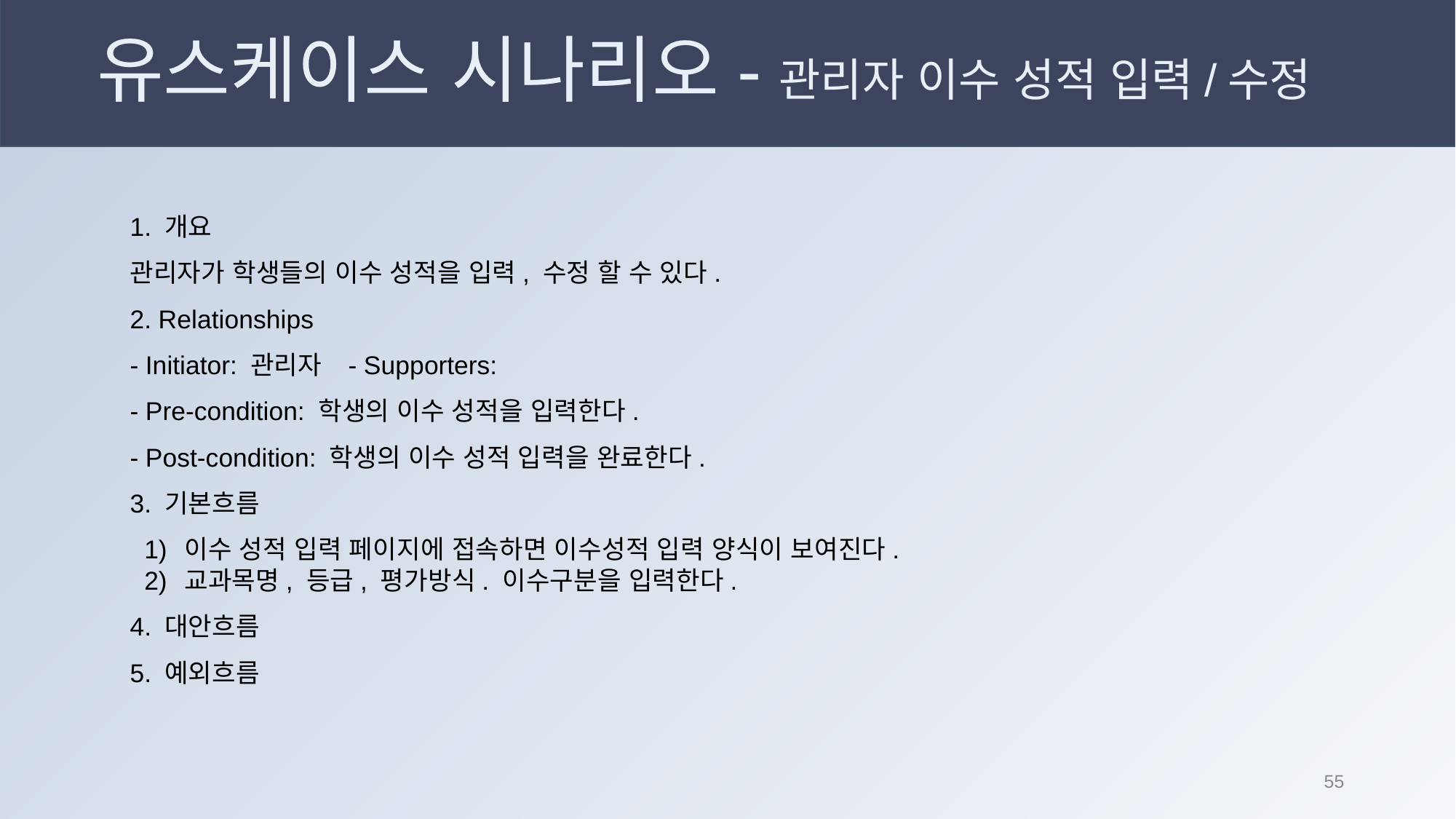

# 유스케이스 시나리오-관리자 이수 성적 입력/수정

1. 개요
관리자가 학생들의 이수 성적을 입력, 수정 할 수 있다.
2. Relationships
- Initiator: 관리자	- Supporters:
- Pre-condition: 학생의 이수 성적을 입력한다.
- Post-condition: 학생의 이수 성적 입력을 완료한다.
3. 기본흐름
이수 성적 입력 페이지에 접속하면 이수성적 입력 양식이 보여진다.
교과목명, 등급, 평가방식. 이수구분을 입력한다.
4. 대안흐름
5. 예외흐름

55